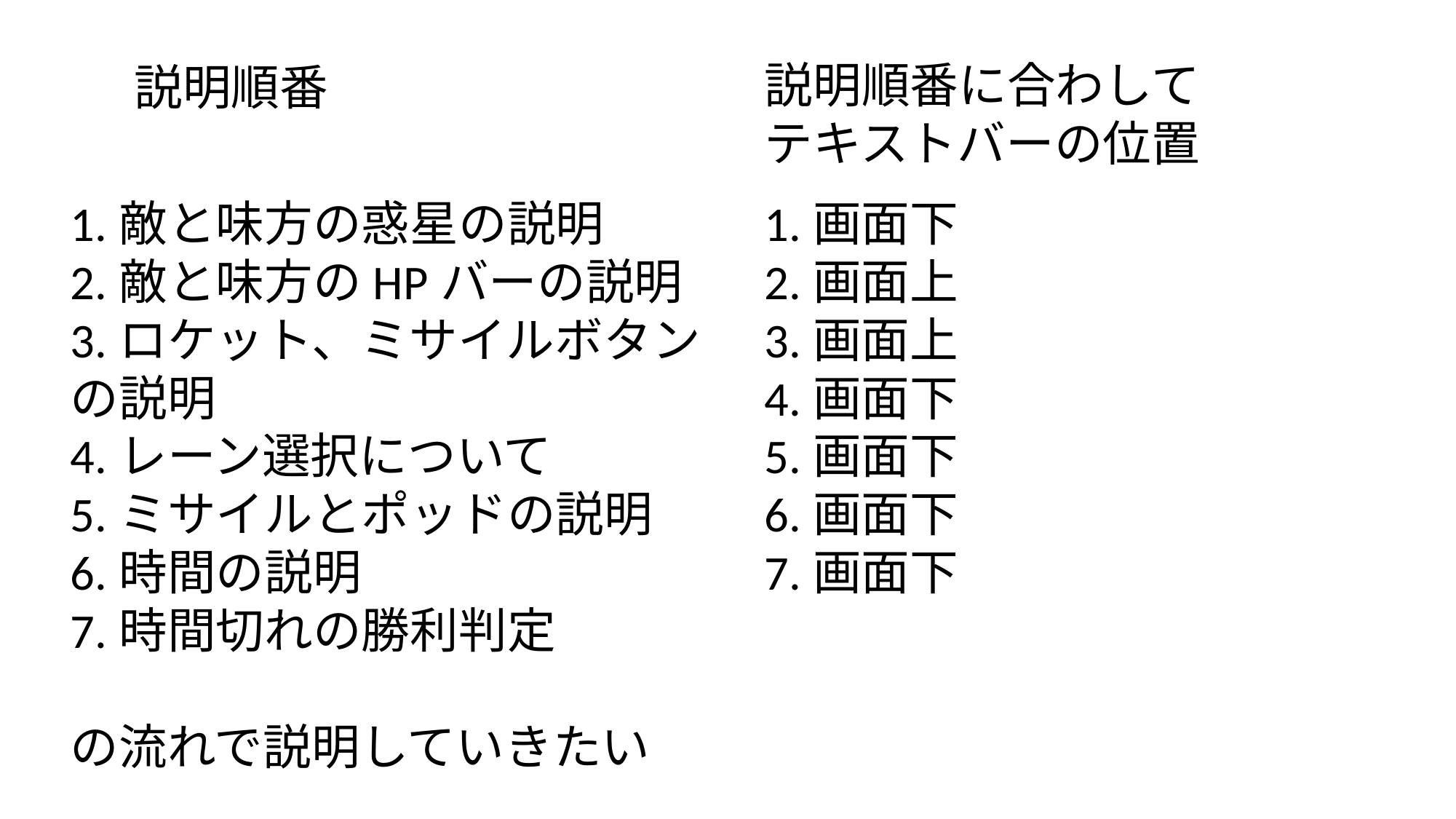

説明順番に合わしてテキストバーの位置
説明順番
1.敵と味方の惑星の説明
2.敵と味方のHPバーの説明
3.ロケット、ミサイルボタンの説明
4.レーン選択について
5.ミサイルとポッドの説明
6.時間の説明
7.時間切れの勝利判定

の流れで説明していきたい
1.画面下
2.画面上
3.画面上
4.画面下
5.画面下
6.画面下
7.画面下